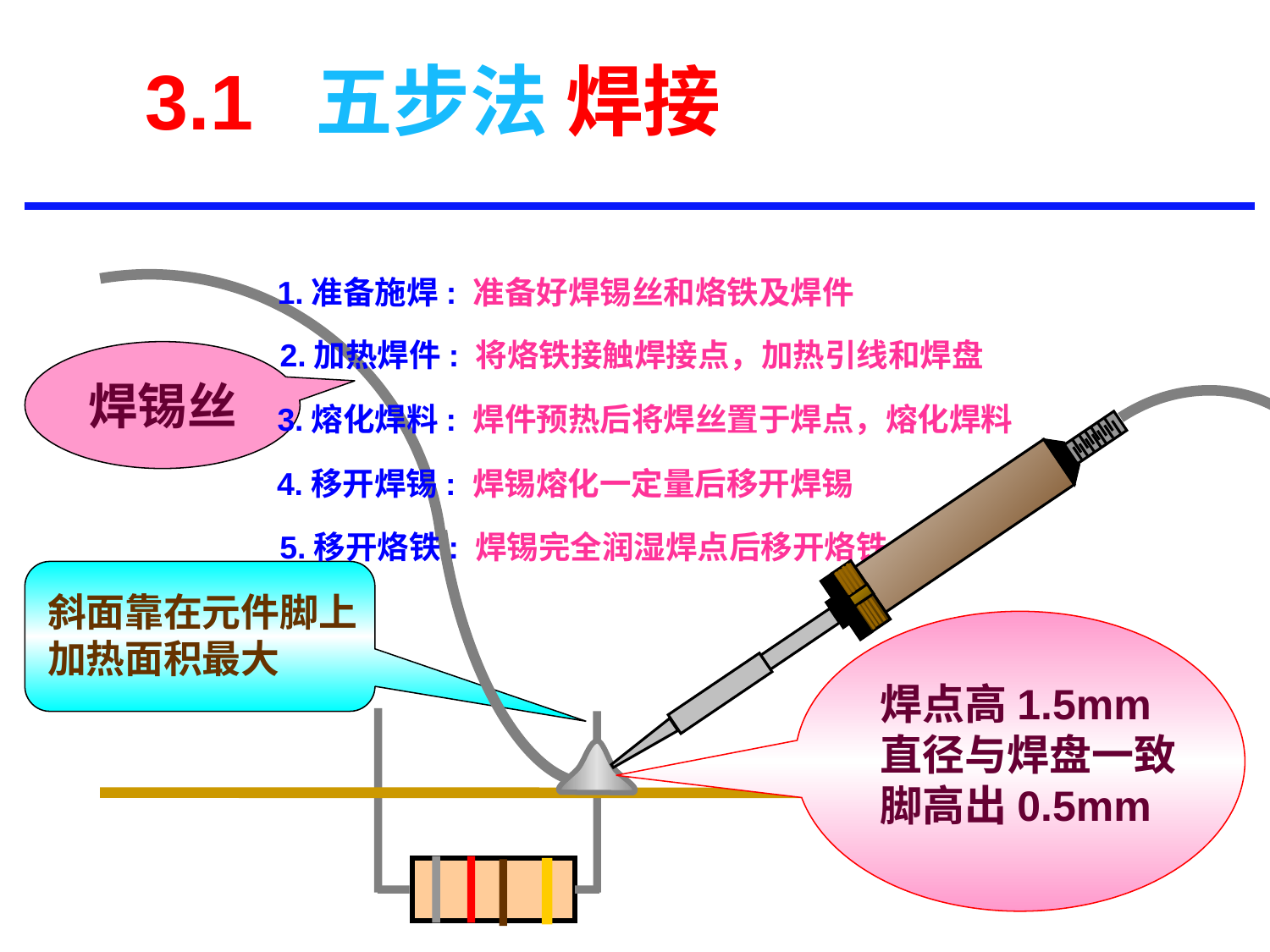

3.1  五步法 焊接

1.准备施焊: 准备好焊锡丝和烙铁及焊件
2.加热焊件: 将烙铁接触焊接点，加热引线和焊盘
焊锡丝

3.熔化焊料: 焊件预热后将焊丝置于焊点，熔化焊料
4.移开焊锡: 焊锡熔化一定量后移开焊锡
5.移开烙铁: 焊锡完全润湿焊点后移开烙铁

斜面靠在元件脚上
加热面积最大

焊点高1.5mm
直径与焊盘一致
脚高出0.5mm